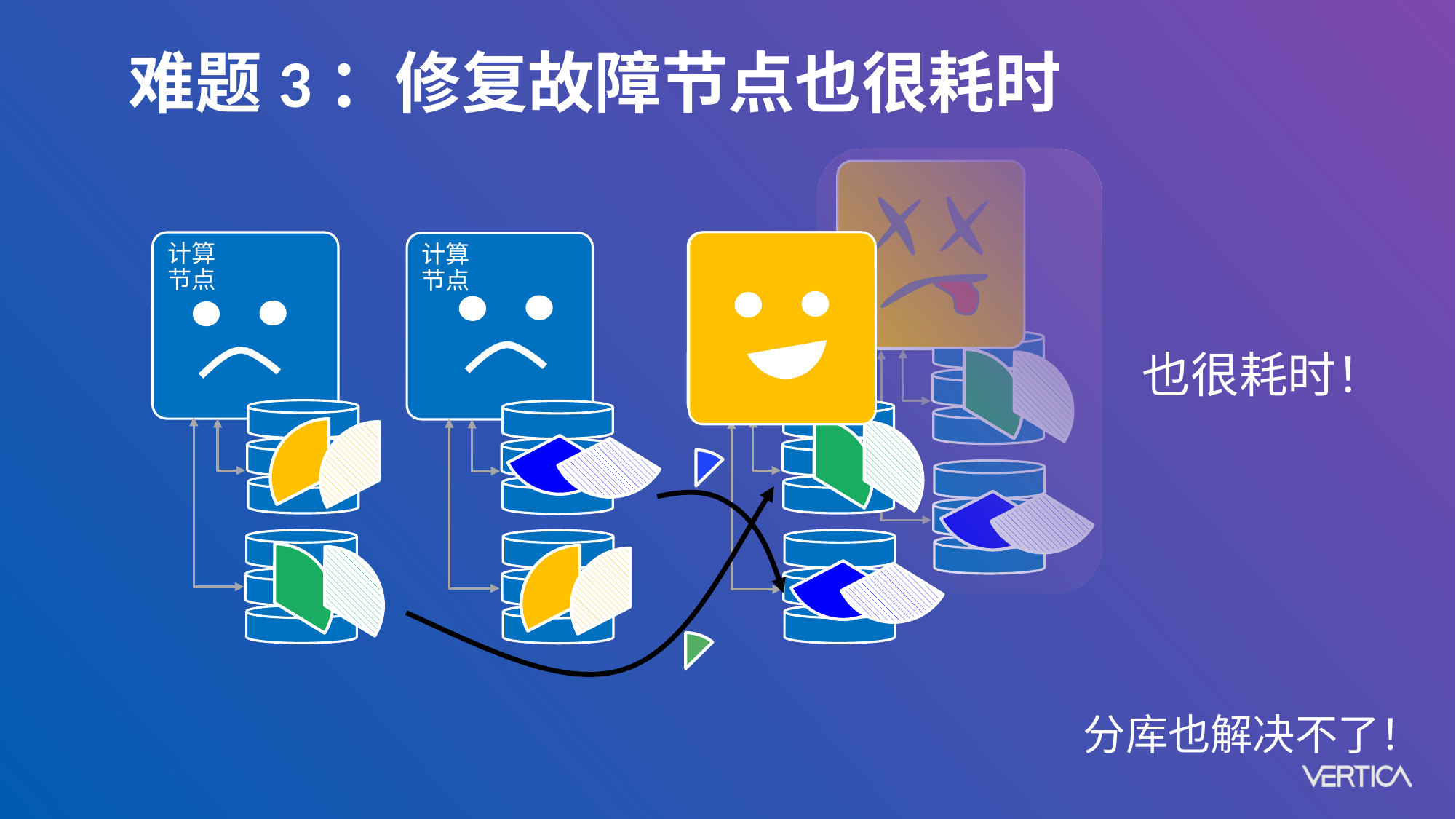

难题3：修复故障节点也很耗时

Compute
Node

计算
节点

Compute
Node

计算
节点

也很耗时！

分库也解决不了！